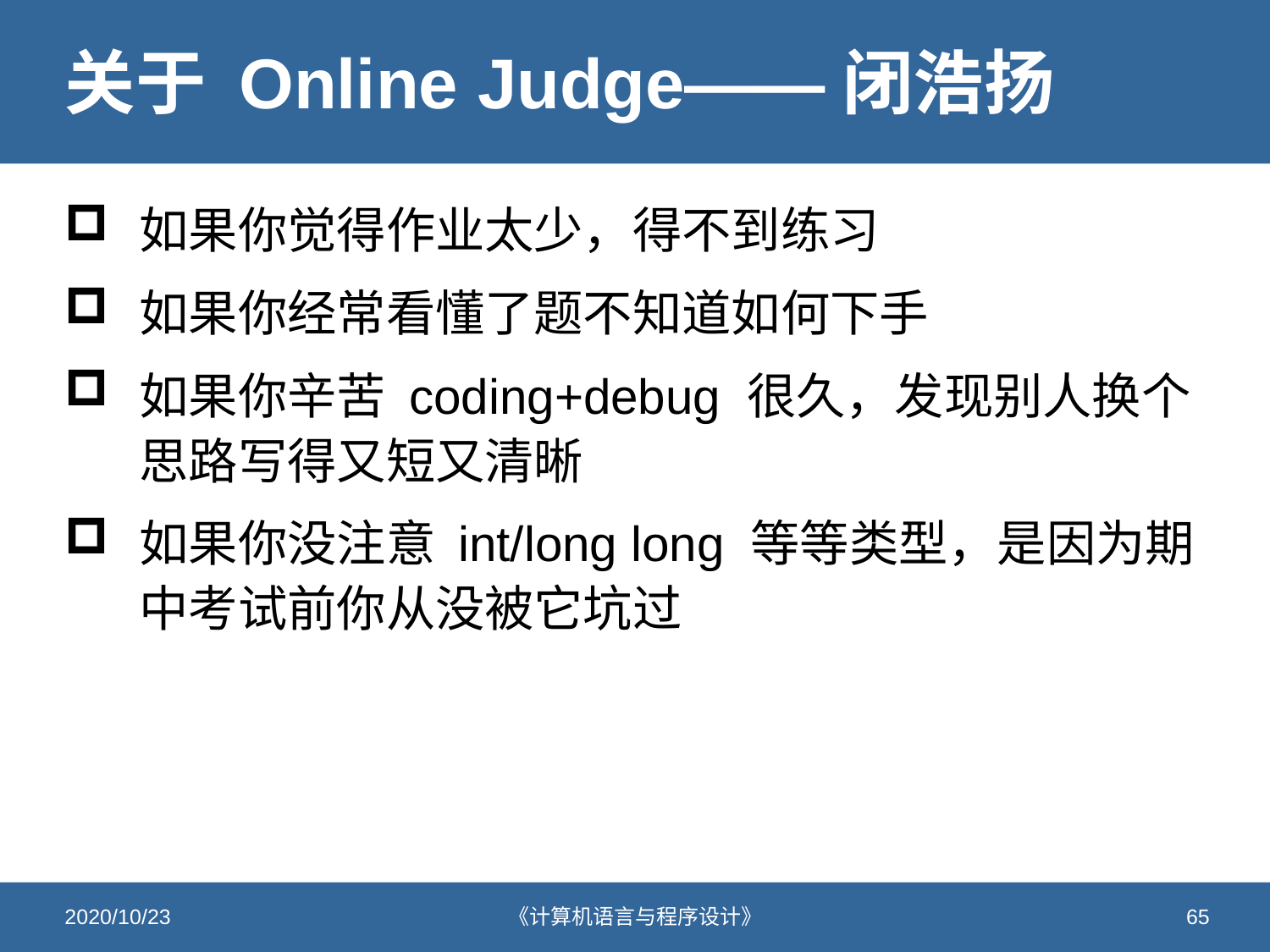

# 关于 Online Judge——闭浩扬
如果你觉得作业太少，得不到练习
如果你经常看懂了题不知道如何下手
如果你辛苦 coding+debug 很久，发现别人换个思路写得又短又清晰
如果你没注意 int/long long 等等类型，是因为期中考试前你从没被它坑过

2020/10/23
《计算机语言与程序设计》
65